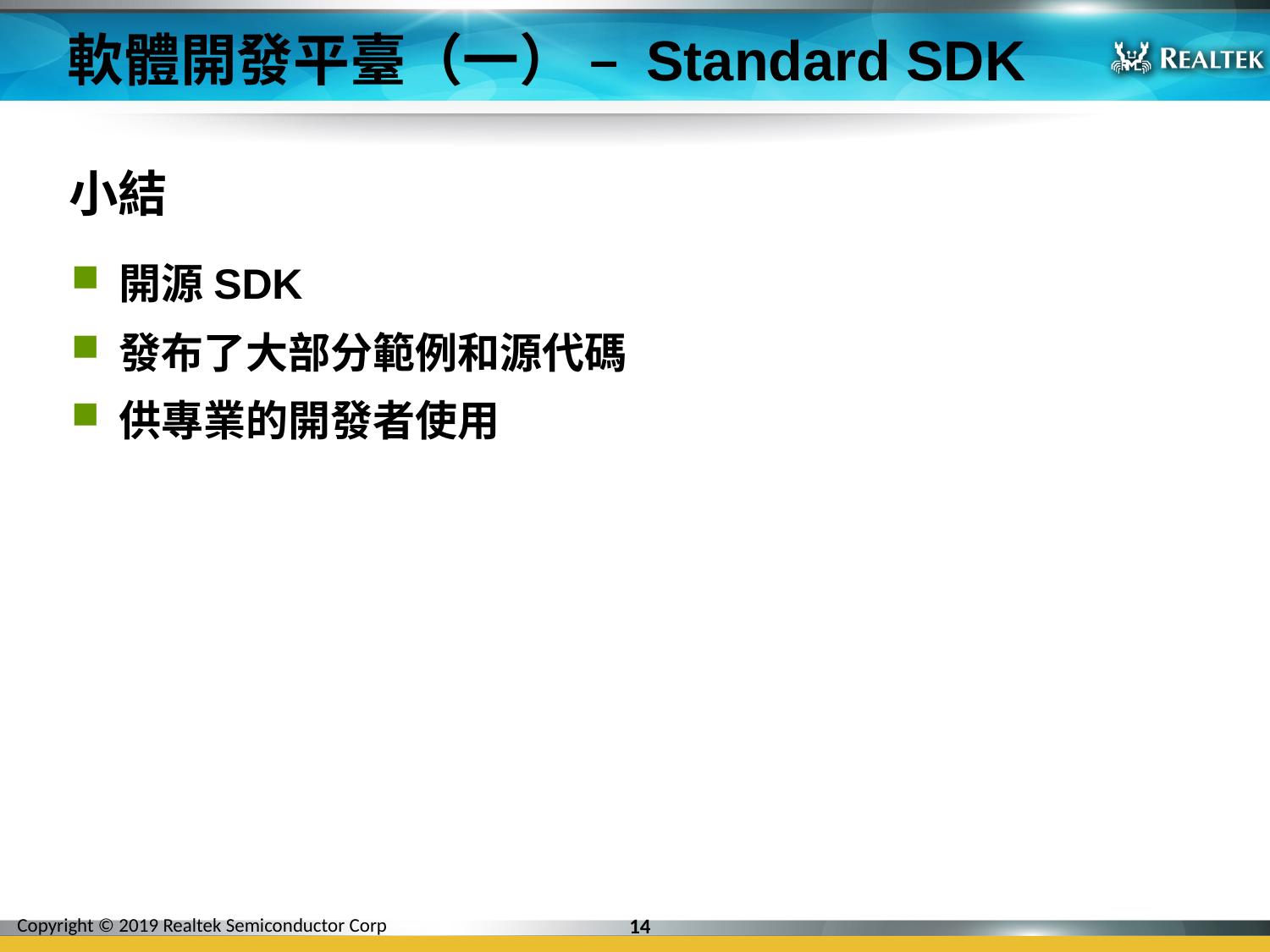

# 軟體開發平臺（一） – Standard SDK
小結
開源SDK
發布了大部分範例和源代碼
供專業的開發者使用